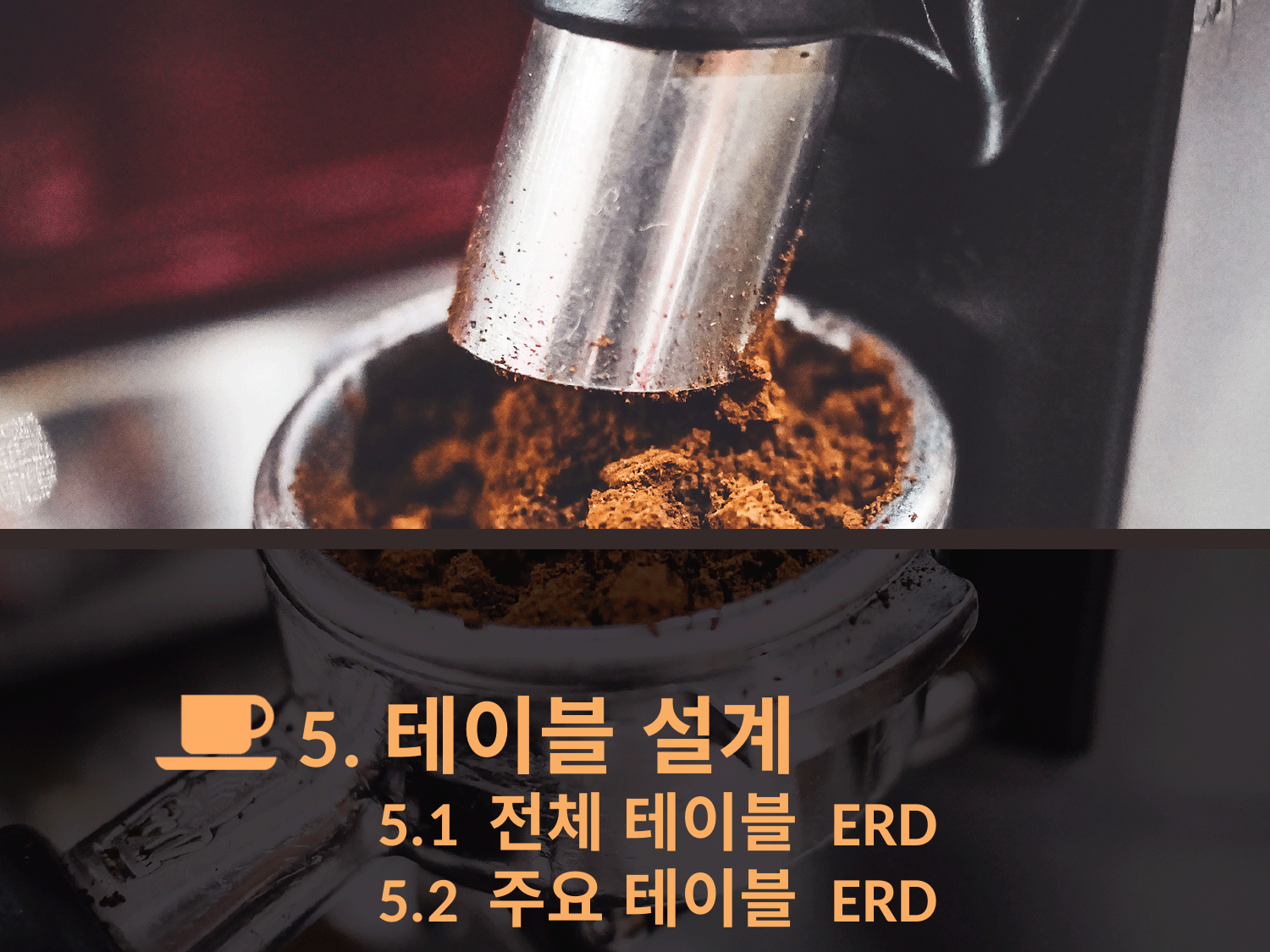

5.테이블 설계
5.1 전체 테이블 ERD
5.2 주요 테이블 ERD